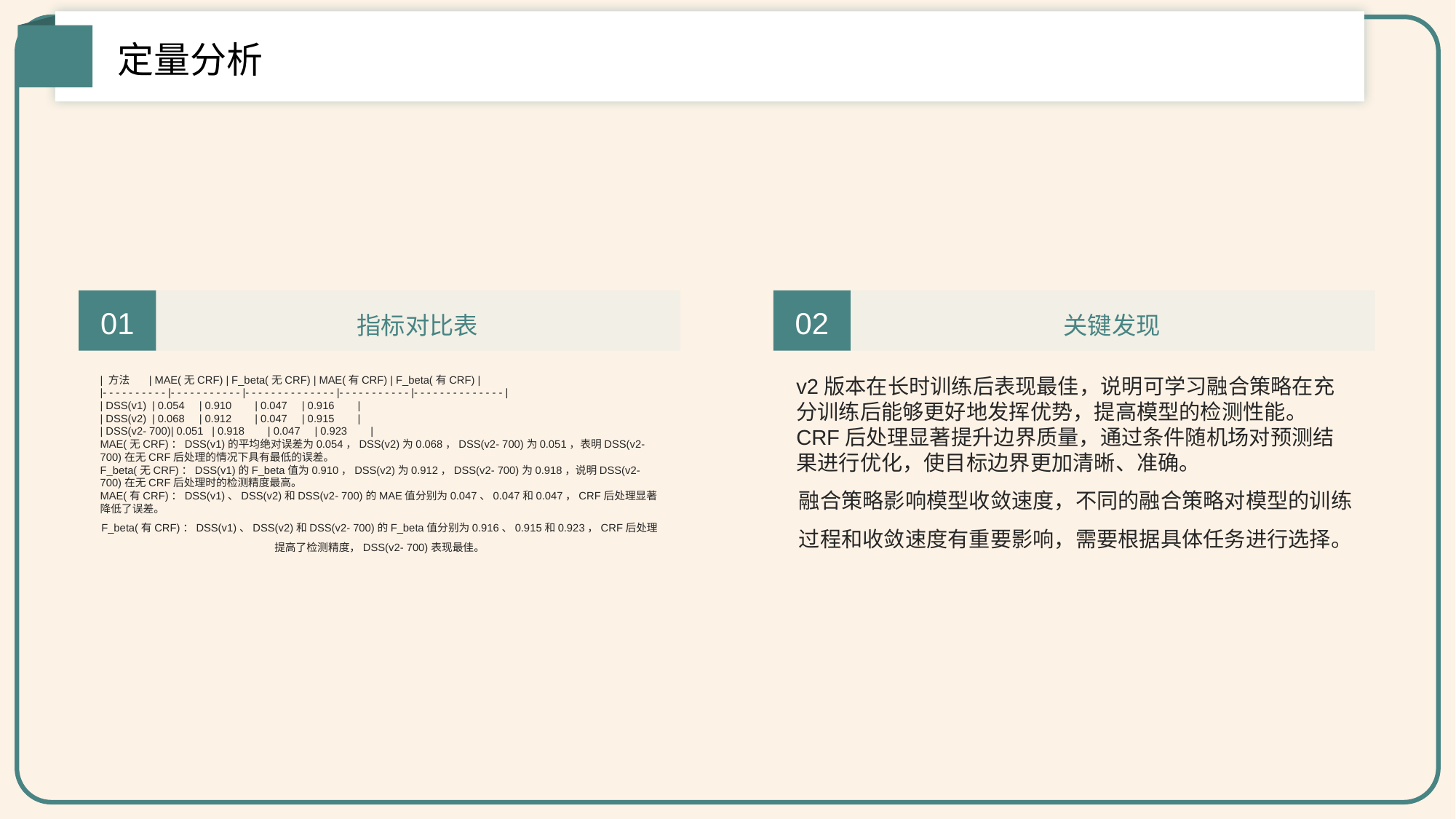

定量分析

指标对比表
关键发现
01
02
| 方法       | MAE(无CRF) | F_beta(无CRF) | MAE(有CRF) | F_beta(有CRF) |
|- - - - - - - - - - |- - - - - - - - - - - |- - - - - - - - - - - - - - |- - - - - - - - - - - |- - - - - - - - - - - - - - |
| DSS(v1)  | 0.054     | 0.910        | 0.047     | 0.916        |
| DSS(v2)  | 0.068     | 0.912        | 0.047     | 0.915        |
| DSS(v2- 700)| 0.051   | 0.918        | 0.047     | 0.923        |
MAE(无CRF)：DSS(v1)的平均绝对误差为0.054，DSS(v2)为0.068，DSS(v2- 700)为0.051，表明DSS(v2- 700)在无CRF后处理的情况下具有最低的误差。
F_beta(无CRF)：DSS(v1)的F_beta值为0.910，DSS(v2)为0.912，DSS(v2- 700)为0.918，说明DSS(v2- 700)在无CRF后处理时的检测精度最高。
MAE(有CRF)：DSS(v1)、DSS(v2)和DSS(v2- 700)的MAE值分别为0.047、0.047和0.047，CRF后处理显著降低了误差。
F_beta(有CRF)：DSS(v1)、DSS(v2)和DSS(v2- 700)的F_beta值分别为0.916、0.915和0.923，CRF后处理提高了检测精度，DSS(v2- 700)表现最佳。
v2版本在长时训练后表现最佳，说明可学习融合策略在充分训练后能够更好地发挥优势，提高模型的检测性能。
CRF后处理显著提升边界质量，通过条件随机场对预测结果进行优化，使目标边界更加清晰、准确。
融合策略影响模型收敛速度，不同的融合策略对模型的训练过程和收敛速度有重要影响，需要根据具体任务进行选择。